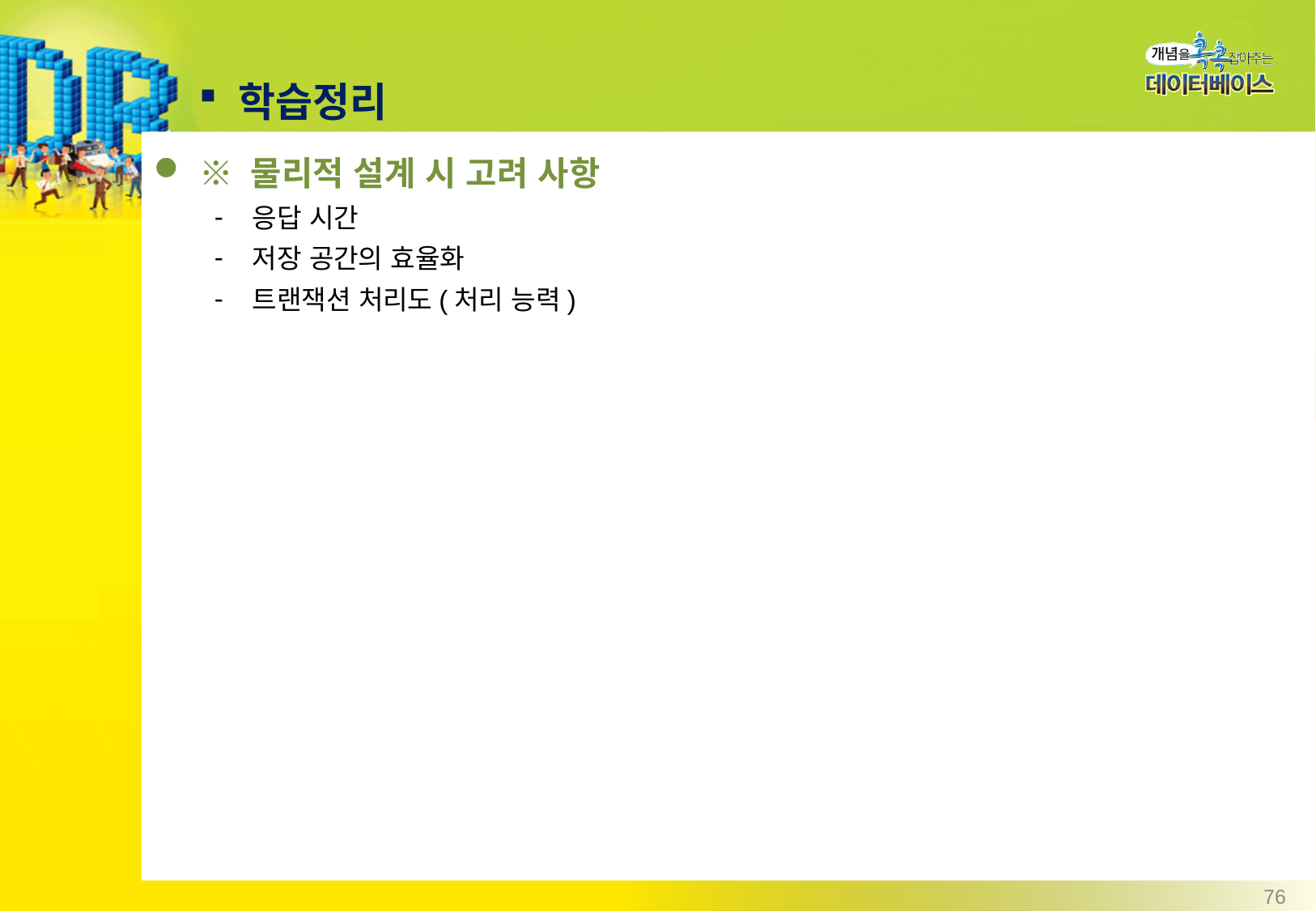

학습정리
※ 물리적 설계 시 고려 사항
응답 시간
저장 공간의 효율화
트랜잭션 처리도(처리 능력)
76